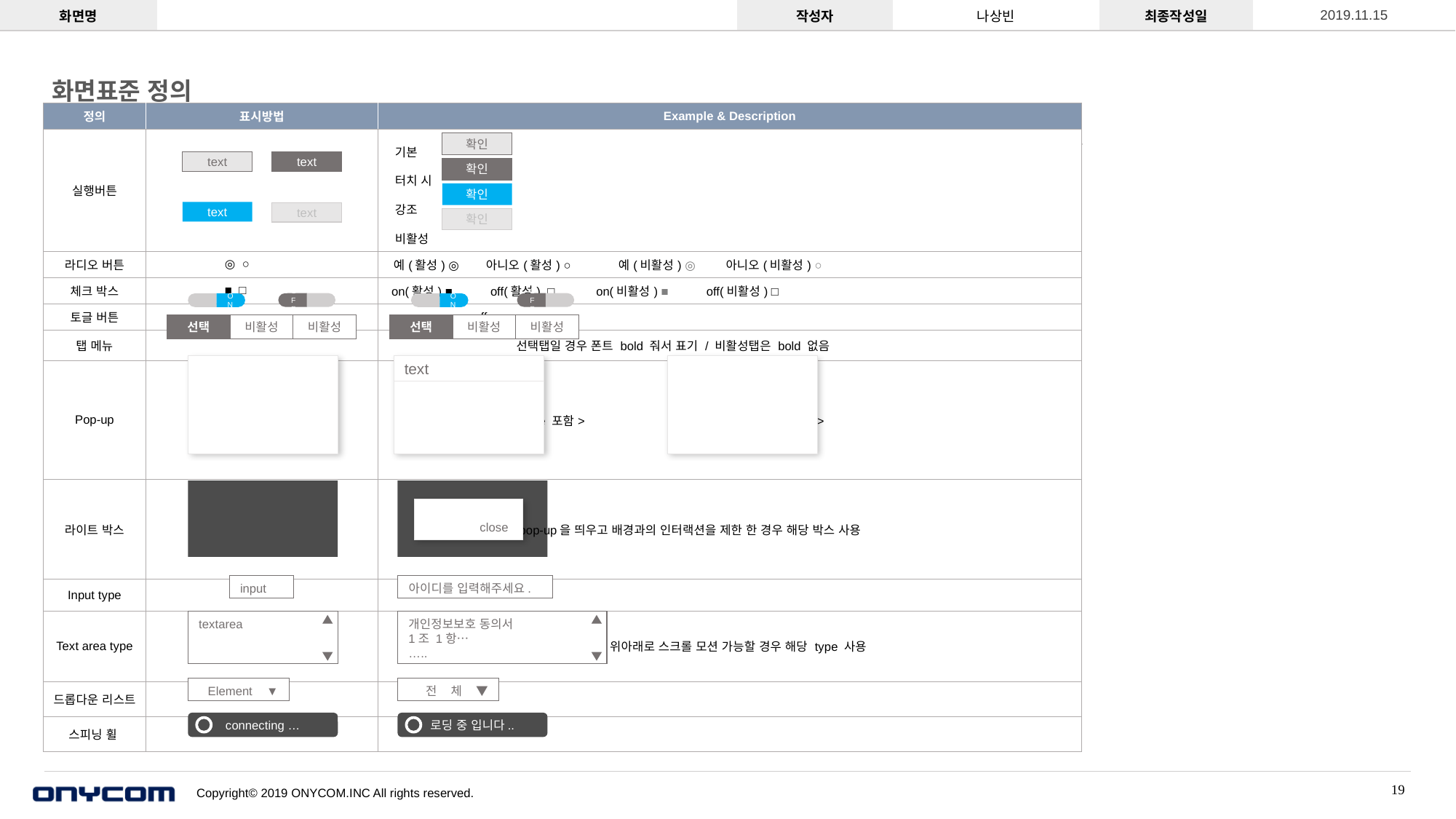

| 화면표준 정의 |  |  |
| --- | --- | --- |
|  |  |  |
|  |  |  |
| 정의 | 표시방법 | Example & Description |
| --- | --- | --- |
| 실행버튼 |  | 기본 터치 시 강조 비활성 |
| 라디오 버튼 | ◎ ○ | 예(활성) ◎ 아니오(활성) ○ 예(비활성) ◎ 아니오(비활성) ○ |
| 체크 박스 | ■ □ | on(활성) ■ off(활성) □ on(비활성) ■ off(비활성) □ |
| 토글 버튼 |  | on off |
| 탭 메뉴 |  | 선택탭일 경우 폰트 bold 줘서 표기 / 비활성탭은 bold 없음 |
| Pop-up |  | <title 포함> <title 미포함> |
| 라이트 박스 |  | pop-up을 띄우고 배경과의 인터랙션을 제한 한 경우 해당 박스 사용 |
| Input type |  |  |
| Text area type |  | 텍스트 영역이 위아래로 스크롤 모션 가능할 경우 해당 type 사용 |
| 드롭다운 리스트 |  |  |
| 스피닝 휠 |  |  |
확인
text
text
확인
확인
text
text
확인
OFF

OFF

ON

ON
선택
비활성
비활성
선택
비활성
비활성

text

    close
input
아이디를 입력해주세요.
textarea
개인정보보호 동의서
1조 1항…
…..

Element    ▼
전    체    ▼
connecting …
로딩 중 입니다..

19